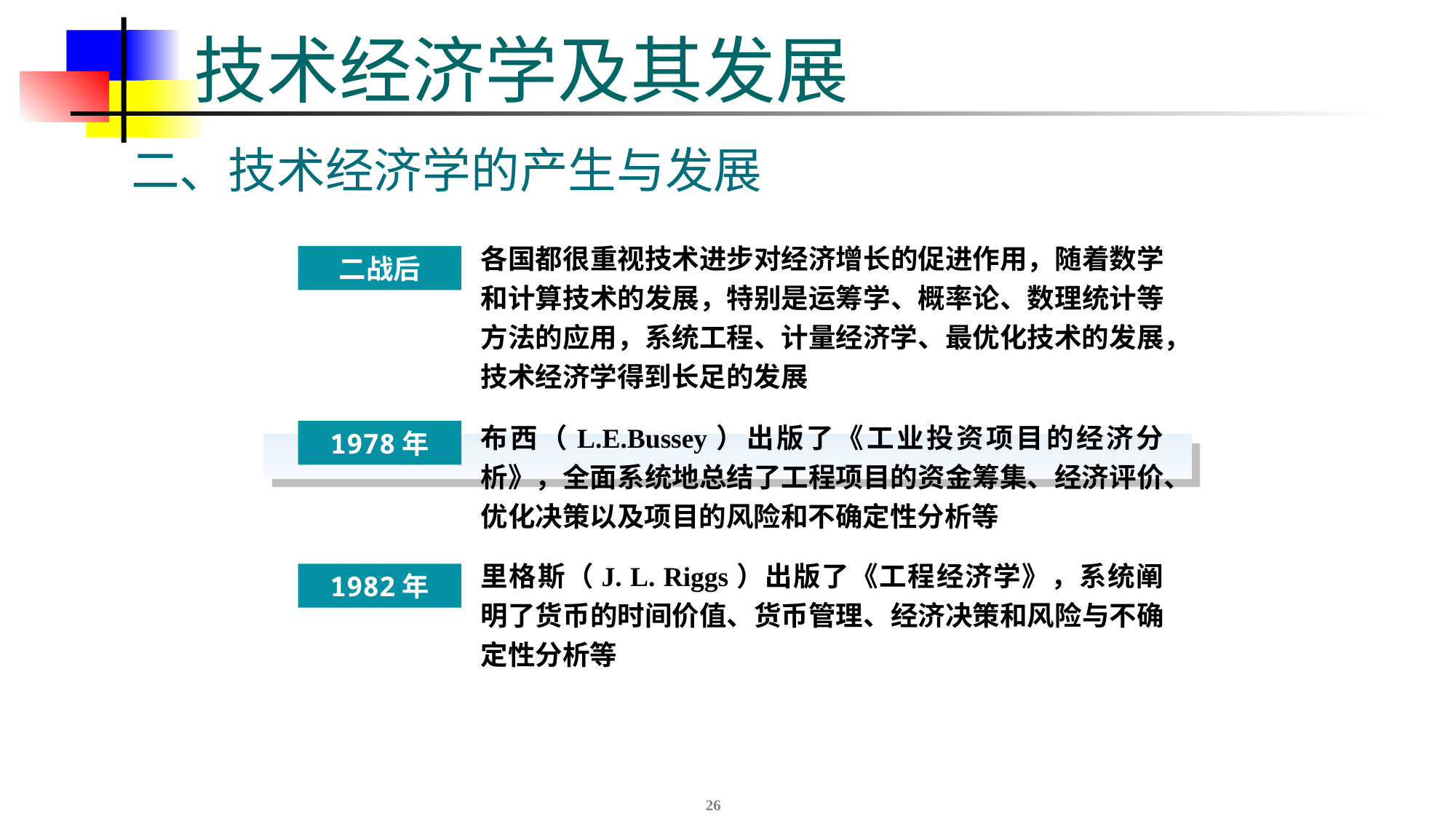

# 技术经济学及其发展
二、技术经济学的产生与发展
各国都很重视技术进步对经济增长的促进作用，随着数学和计算技术的发展，特别是运筹学、概率论、数理统计等方法的应用，系统工程、计量经济学、最优化技术的发展，技术经济学得到长足的发展
二战后
布西（L.E.Bussey）出版了《工业投资项目的经济分析》，全面系统地总结了工程项目的资金筹集、经济评价、优化决策以及项目的风险和不确定性分析等
1978年

里格斯（J. L. Riggs）出版了《工程经济学》，系统阐明了货币的时间价值、货币管理、经济决策和风险与不确定性分析等
1982年
26